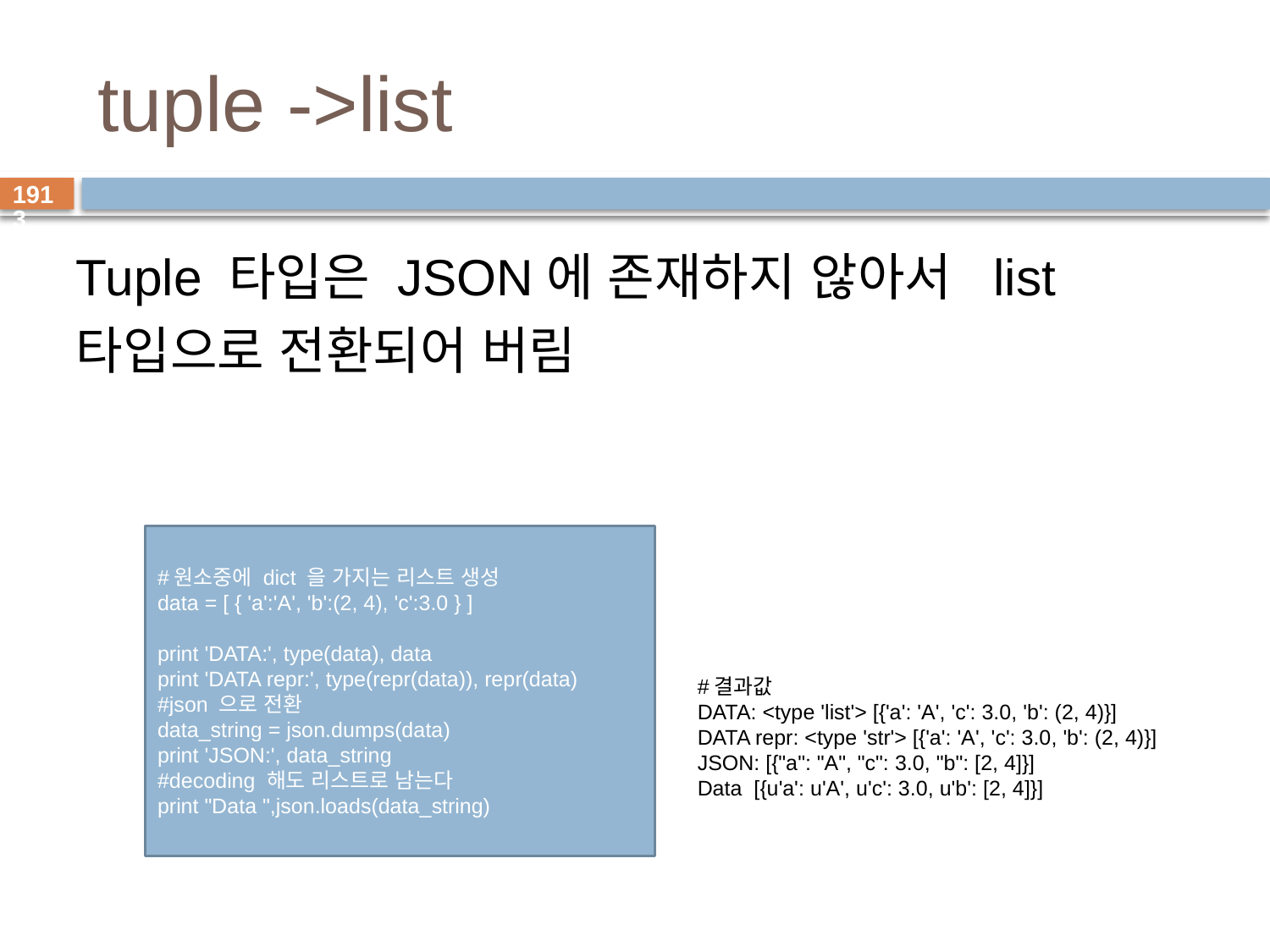

# tuple ->list
1913
Tuple 타입은 JSON에 존재하지 않아서  list 타입으로 전환되어 버림
#원소중에 dict 을 가지는 리스트 생성
data = [ { 'a':'A', 'b':(2, 4), 'c':3.0 } ]

print 'DATA:', type(data), data
print 'DATA repr:', type(repr(data)), repr(data)
#json 으로 전환
data_string = json.dumps(data)
print 'JSON:', data_string
#decoding 해도 리스트로 남는다
print "Data ",json.loads(data_string)
#결과값
DATA: <type 'list'> [{'a': 'A', 'c': 3.0, 'b': (2, 4)}]
DATA repr: <type 'str'> [{'a': 'A', 'c': 3.0, 'b': (2, 4)}]
JSON: [{"a": "A", "c": 3.0, "b": [2, 4]}]
Data  [{u'a': u'A', u'c': 3.0, u'b': [2, 4]}]